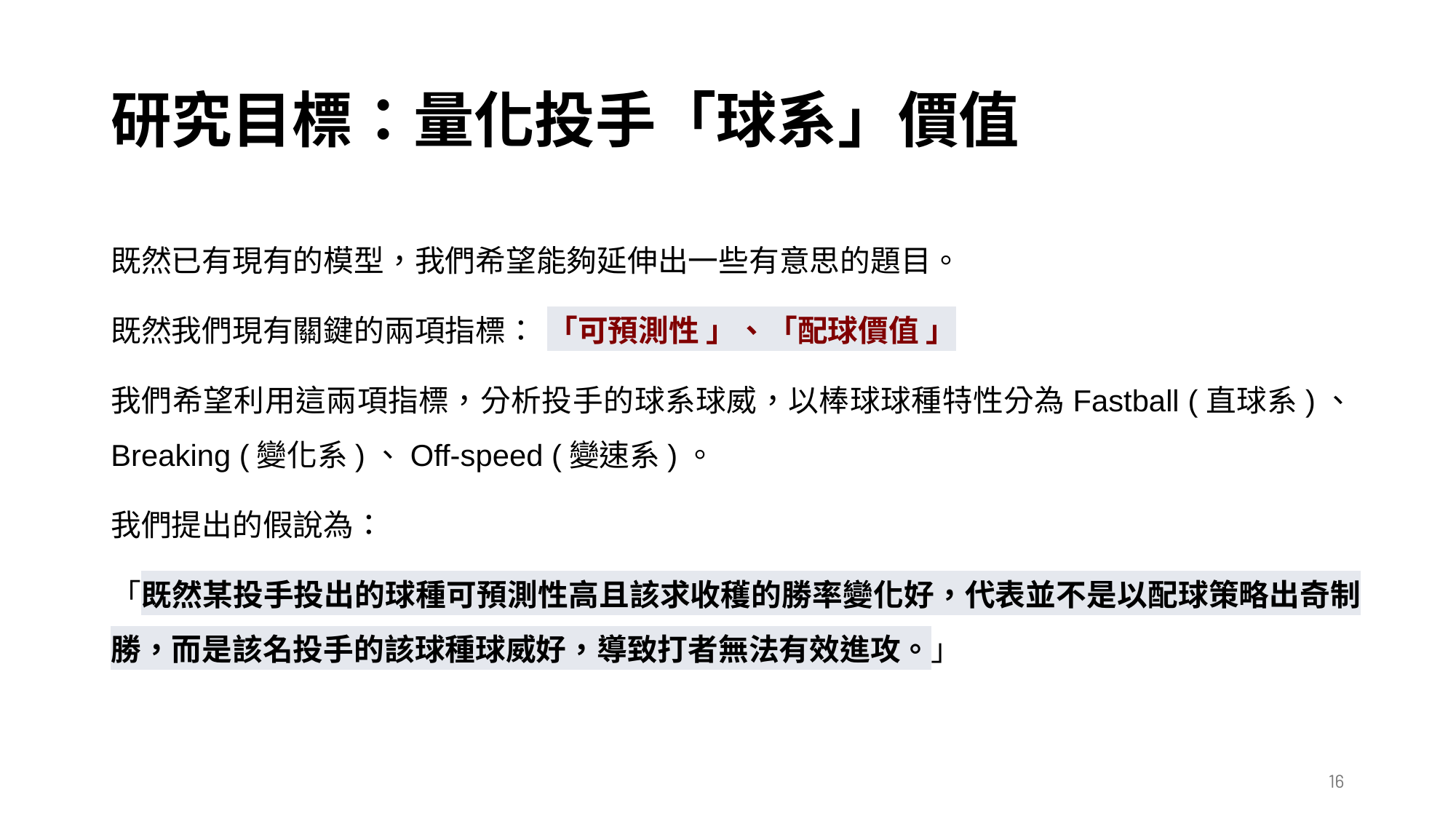

# 研究目標：量化投手「球系」價值
既然已有現有的模型，我們希望能夠延伸出一些有意思的題目。
既然我們現有關鍵的兩項指標：	「可預測性 」、「配球價值 」
我們希望利用這兩項指標，分析投手的球系球威，以棒球球種特性分為Fastball (直球系)、Breaking (變化系)、Off-speed (變速系)。
我們提出的假說為：
「既然某投手投出的球種可預測性高且該求收穫的勝率變化好，代表並不是以配球策略出奇制勝，而是該名投手的該球種球威好，導致打者無法有效進攻。」

16